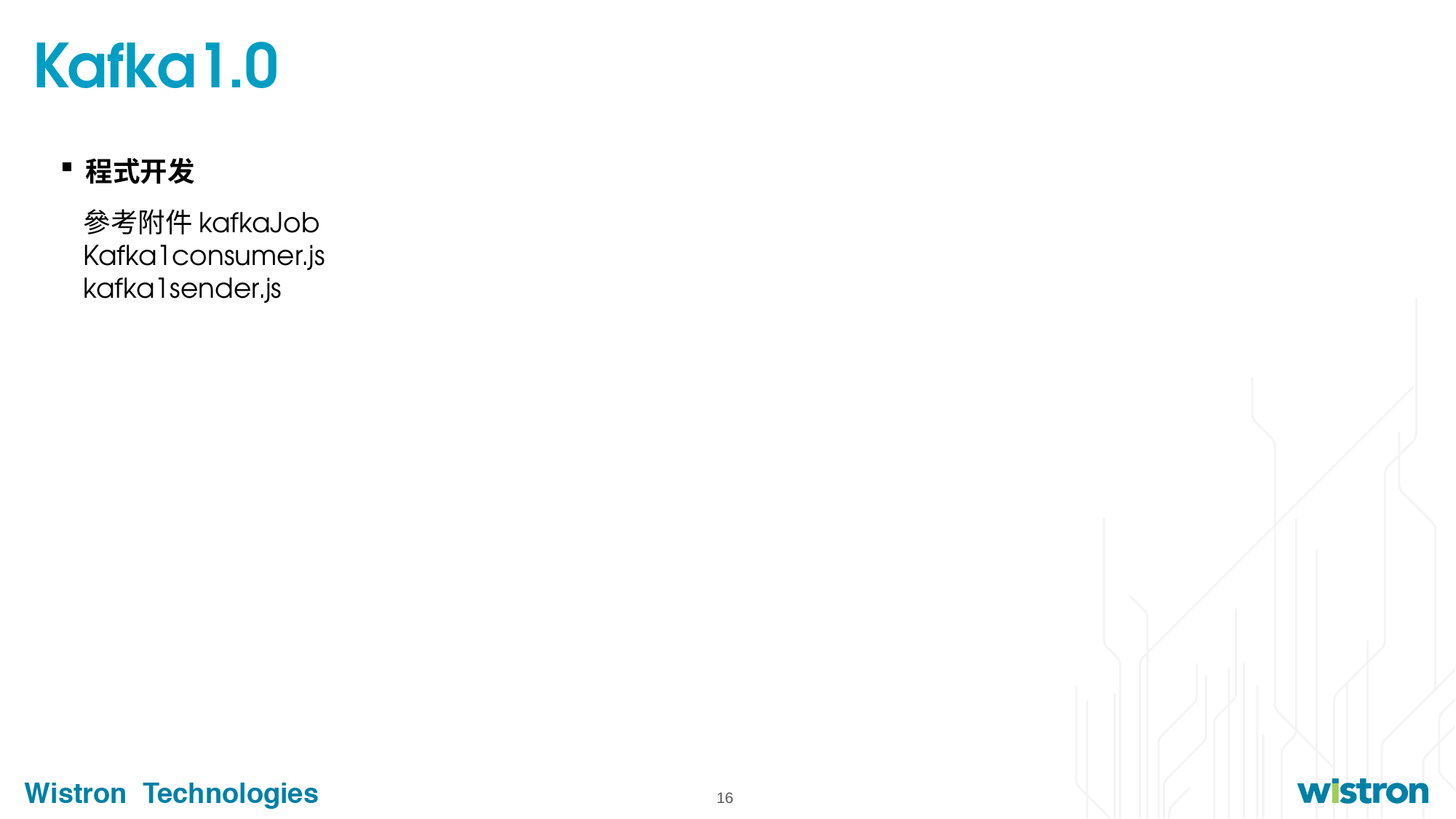

# Kafka1.0
程式开发
參考附件kafkaJob
Kafka1consumer.js
kafka1sender.js
16